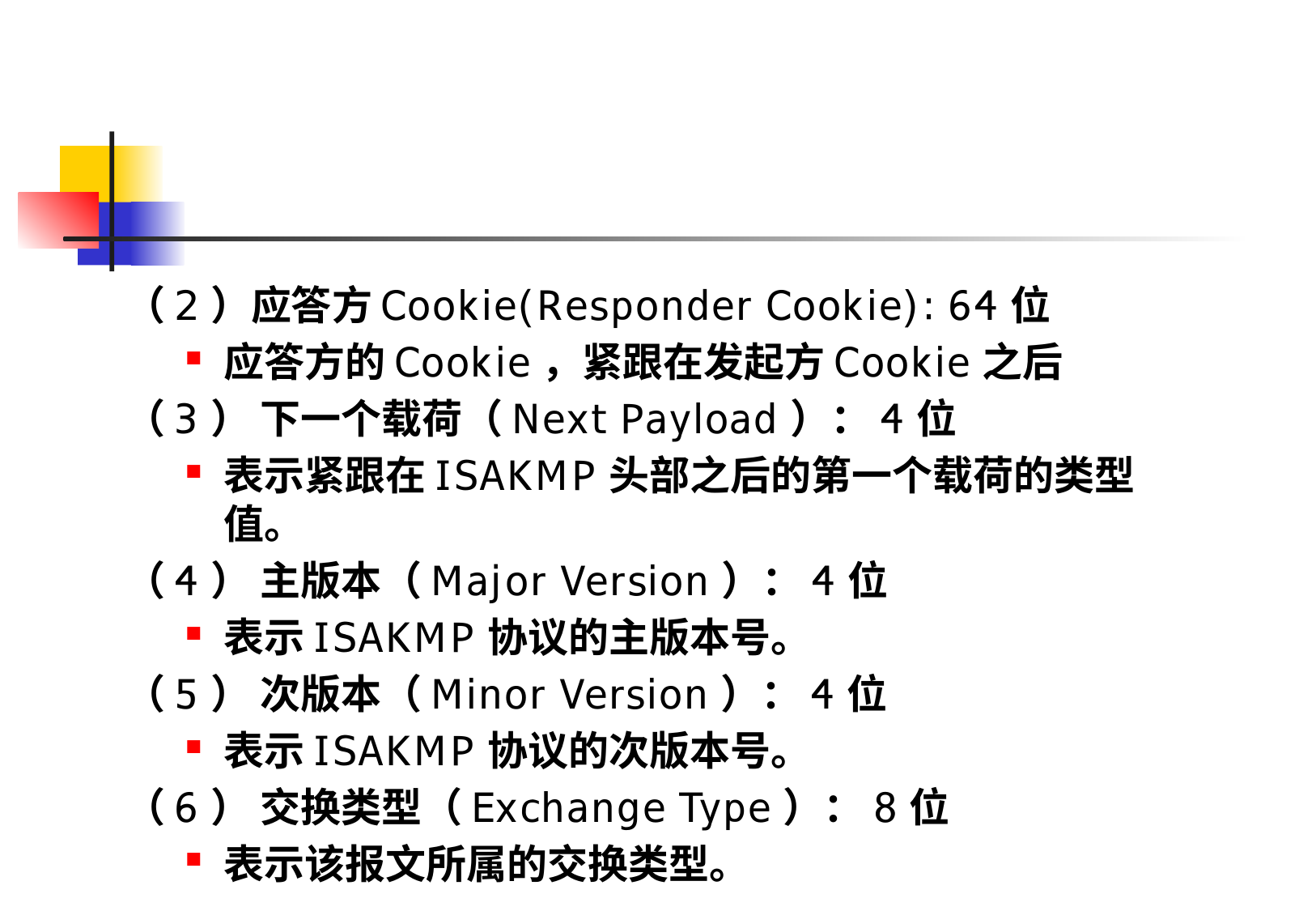

（2）应答方Cookie(Responder Cookie): 64位
应答方的Cookie，紧跟在发起方Cookie之后
（3） 下一个载荷（Next Payload）：4位
表示紧跟在ISAKMP头部之后的第一个载荷的类型值。
（4） 主版本（Major Version）：4位
表示ISAKMP协议的主版本号。
（5） 次版本（Minor Version）：4位
表示ISAKMP协议的次版本号。
（6） 交换类型（Exchange Type）：8位
表示该报文所属的交换类型。